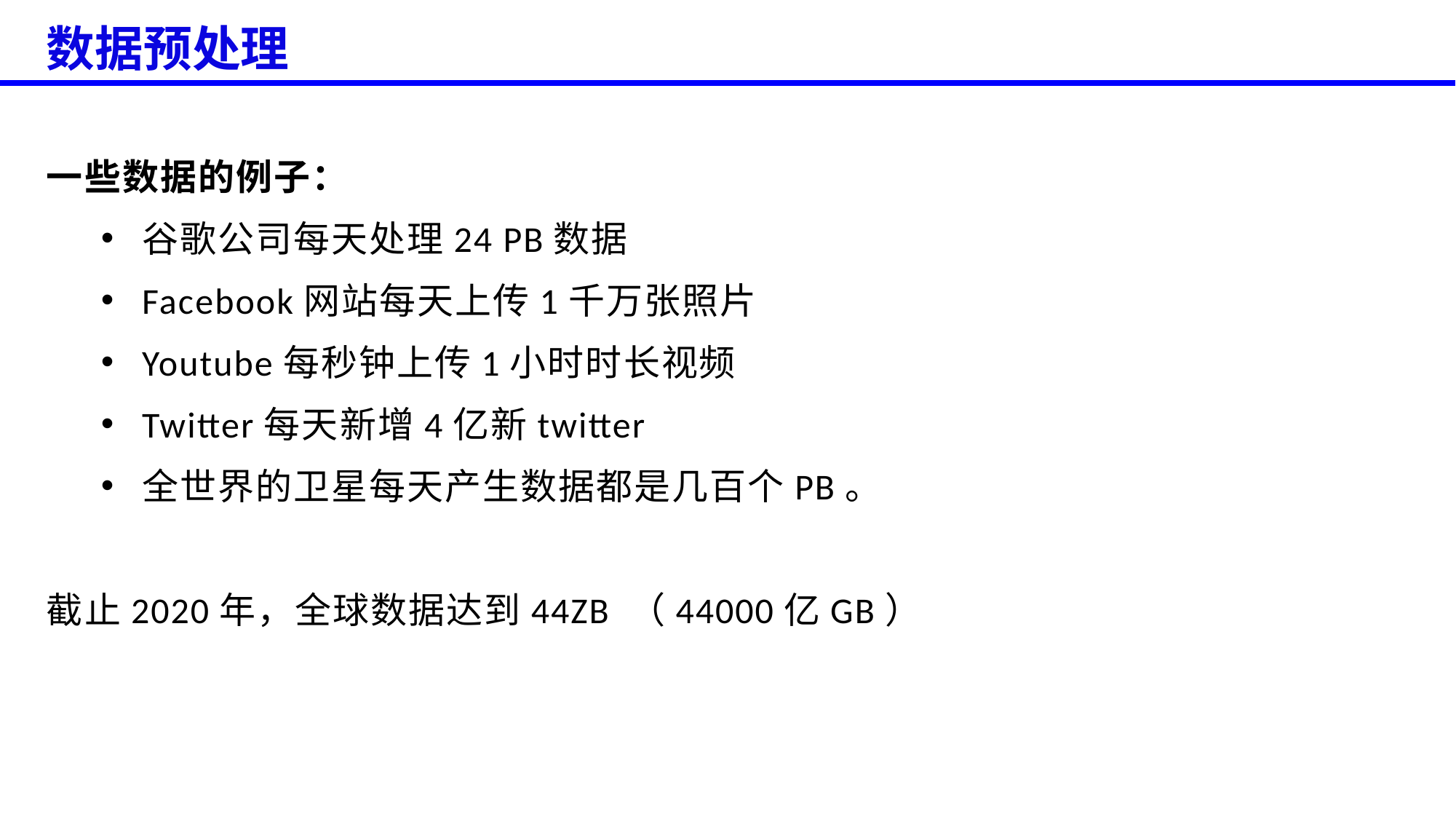

数据预处理
一些数据的例子：
谷歌公司每天处理24 PB数据
Facebook网站每天上传1千万张照片
Youtube每秒钟上传1小时时长视频
Twitter每天新增4亿新twitter
全世界的卫星每天产生数据都是几百个PB。

截止2020年，全球数据达到44ZB （44000亿GB）